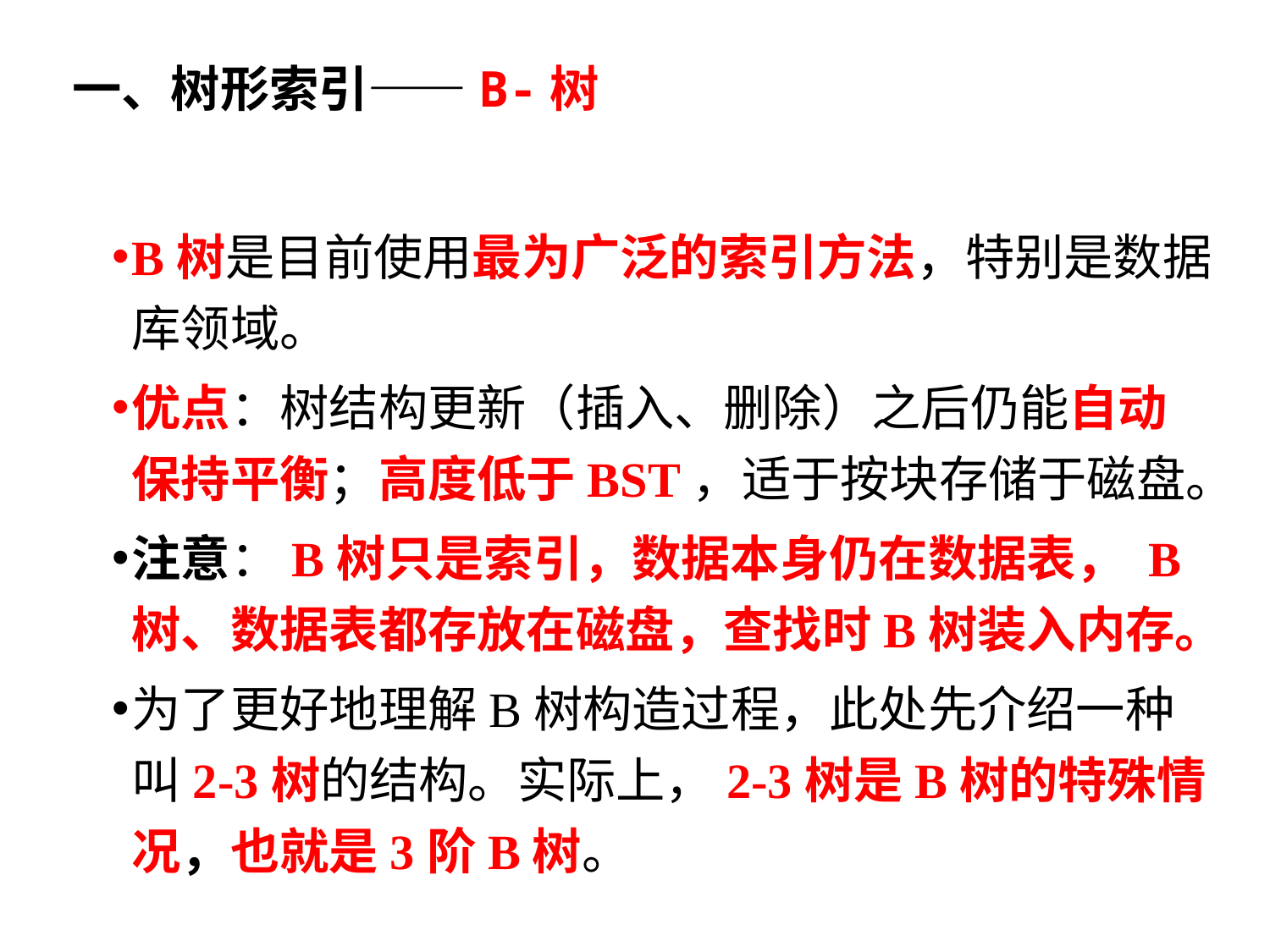

# 一、树形索引——B-树
B树是目前使用最为广泛的索引方法，特别是数据库领域。
优点：树结构更新（插入、删除）之后仍能自动保持平衡；高度低于BST，适于按块存储于磁盘。
注意：B树只是索引，数据本身仍在数据表， B树、数据表都存放在磁盘，查找时B树装入内存。
为了更好地理解B树构造过程，此处先介绍一种叫2-3树的结构。实际上，2-3树是B树的特殊情况，也就是3阶B树。